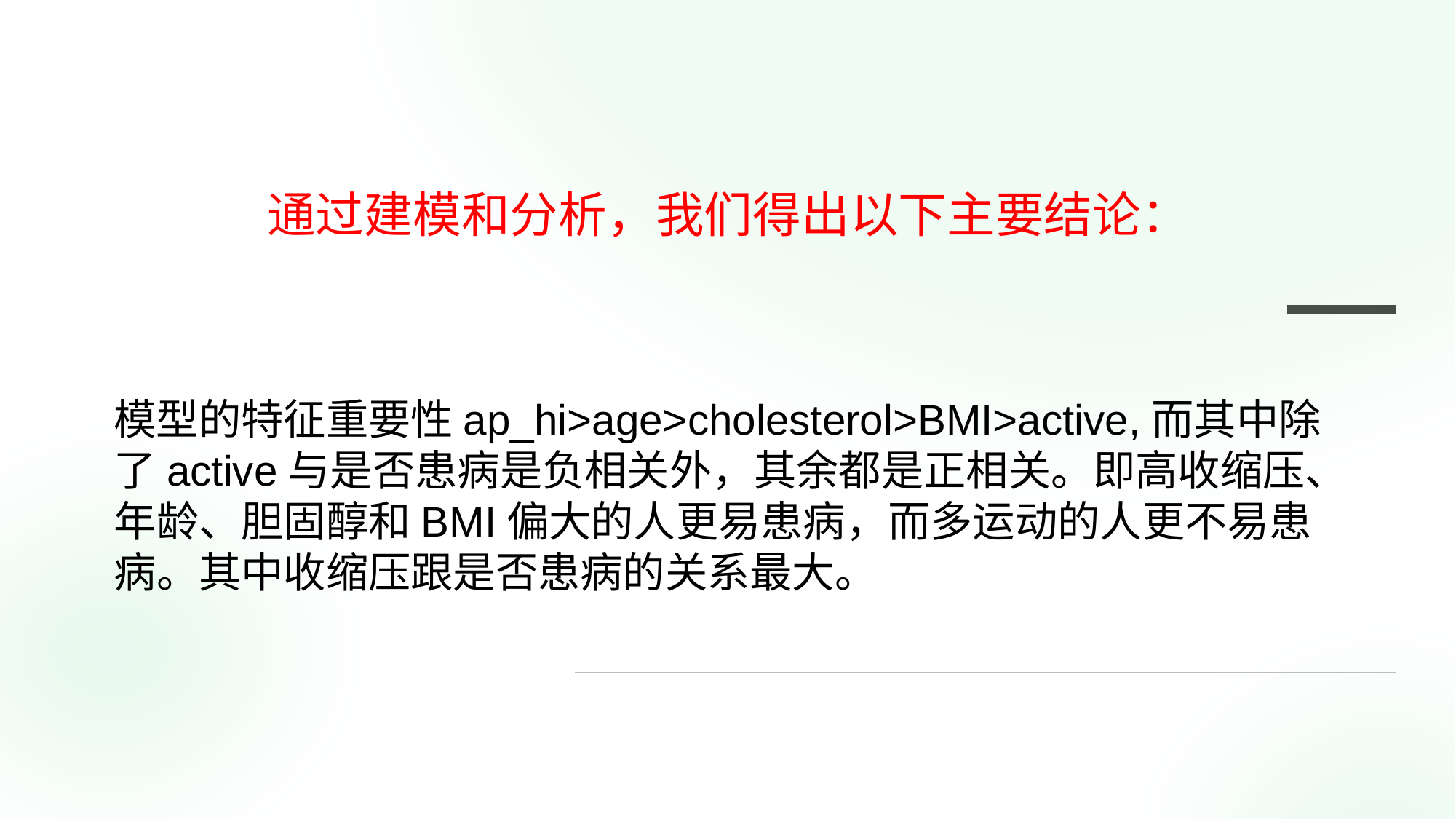

通过建模和分析，我们得出以下主要结论：
模型的特征重要性ap_hi>age>cholesterol>BMI>active,而其中除了active与是否患病是负相关外，其余都是正相关。即高收缩压、年龄、胆固醇和BMI偏大的人更易患病，而多运动的人更不易患病。其中收缩压跟是否患病的关系最大。